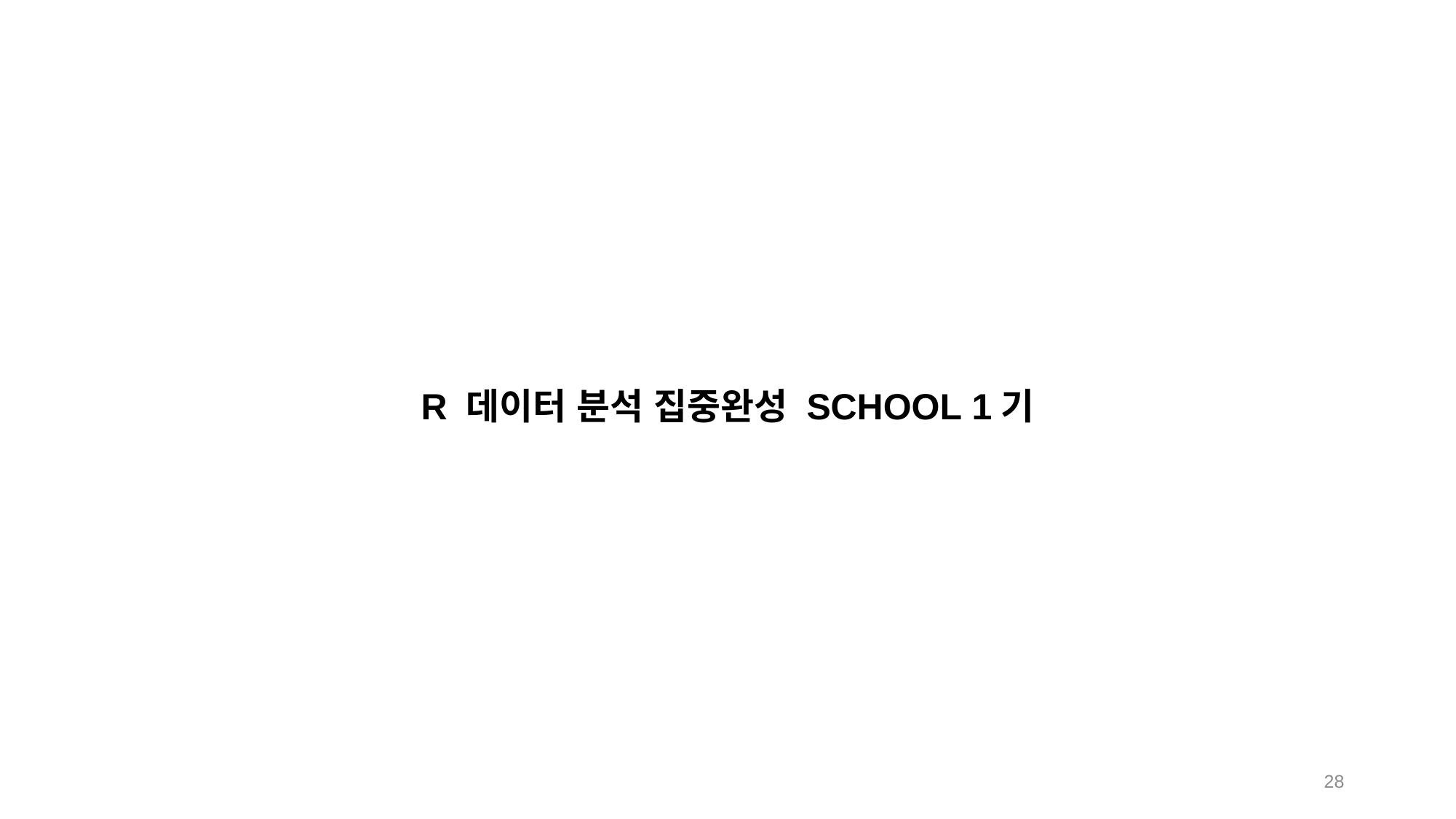

R 데이터 분석 집중완성 SCHOOL 1기
28